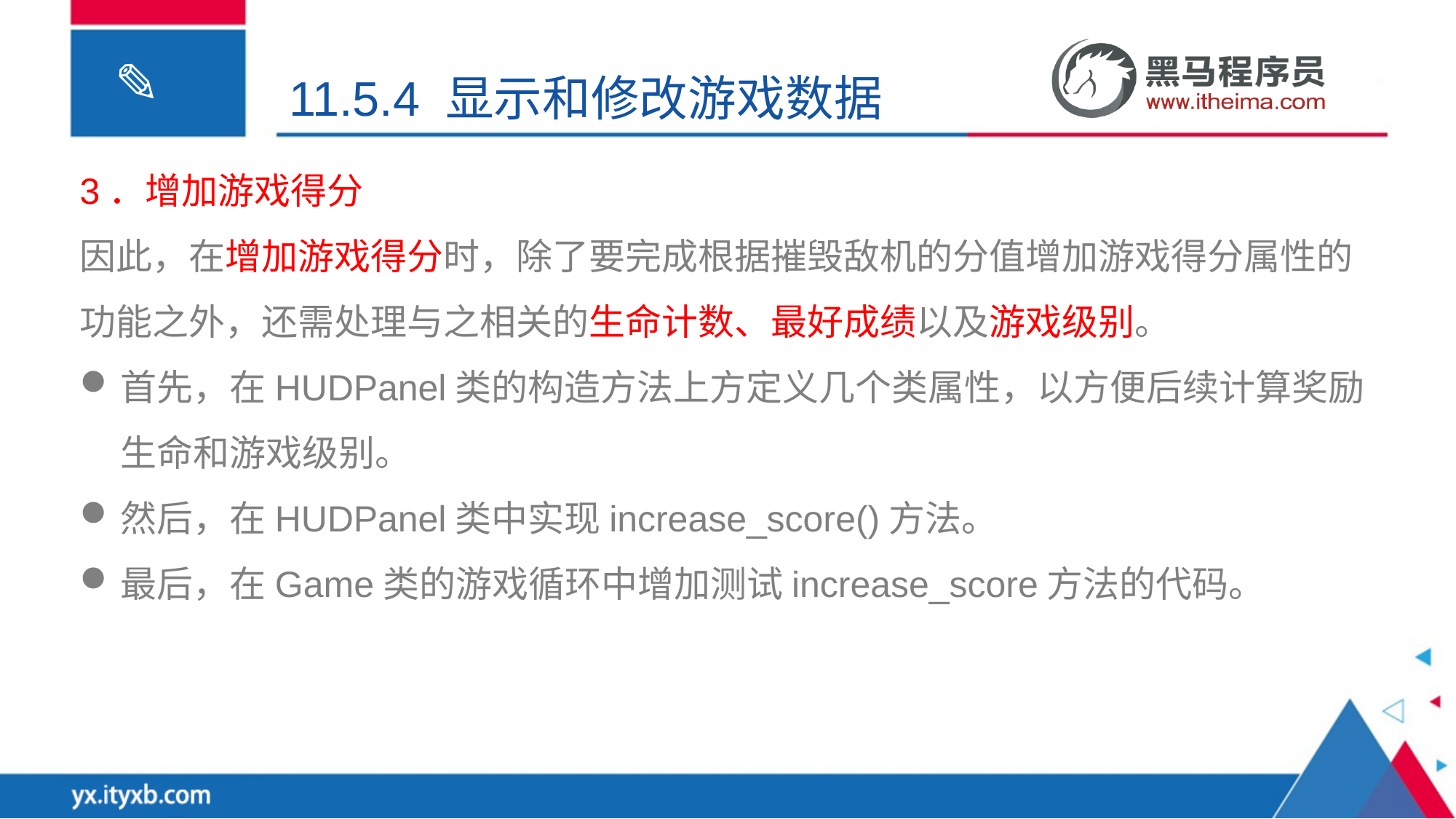

11.5.4 显示和修改游戏数据
3．增加游戏得分
因此，在增加游戏得分时，除了要完成根据摧毁敌机的分值增加游戏得分属性的功能之外，还需处理与之相关的生命计数、最好成绩以及游戏级别。
首先，在HUDPanel类的构造方法上方定义几个类属性，以方便后续计算奖励生命和游戏级别。
然后，在HUDPanel类中实现increase_score()方法。
最后，在Game类的游戏循环中增加测试increase_score方法的代码。